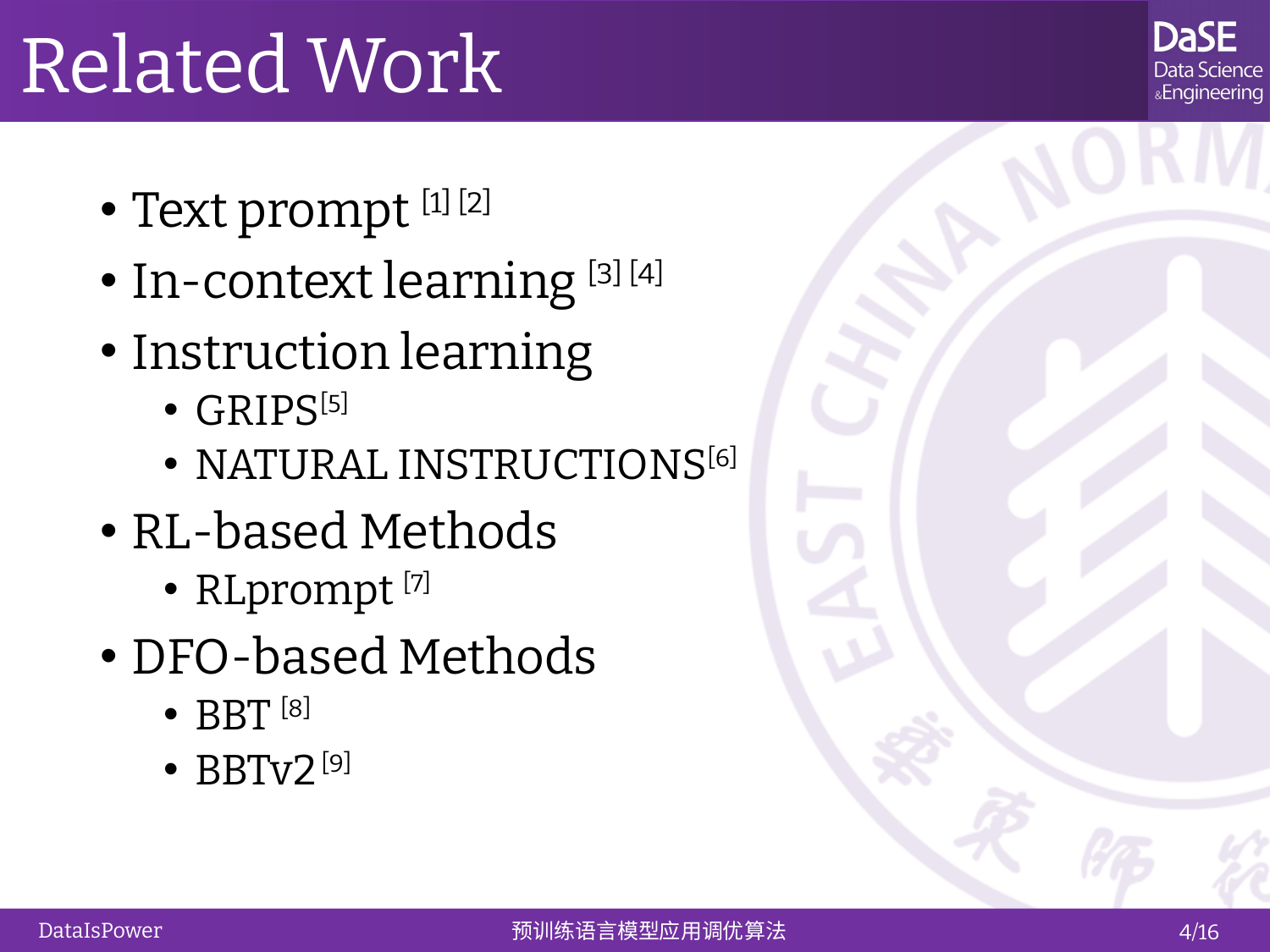

# Related Work
Text prompt [1] [2]
In-context learning [3] [4]
Instruction learning
GRIPS[5]
NATURAL INSTRUCTIONS[6]
RL-based Methods
RLprompt [7]
DFO-based Methods
BBT [8]
BBTv2 [9]
DataIsPower
预训练语言模型应用调优算法